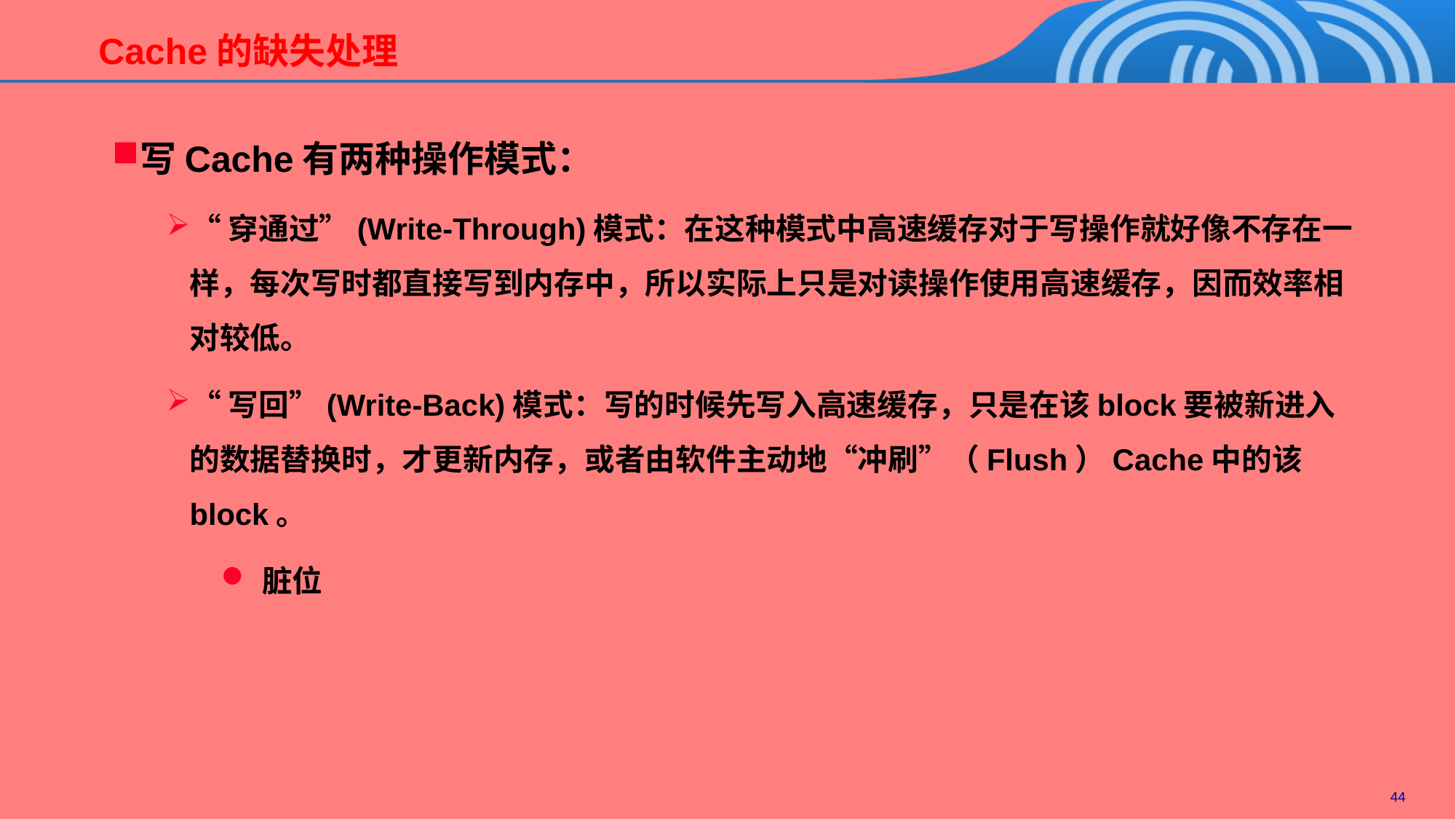

# Cache的缺失处理
写Cache有两种操作模式：
“穿通过”(Write-Through)模式：在这种模式中高速缓存对于写操作就好像不存在一样，每次写时都直接写到内存中，所以实际上只是对读操作使用高速缓存，因而效率相对较低。
“写回”(Write-Back)模式：写的时候先写入高速缓存，只是在该block要被新进入的数据替换时，才更新内存，或者由软件主动地“冲刷”（Flush）Cache中的该block。
脏位